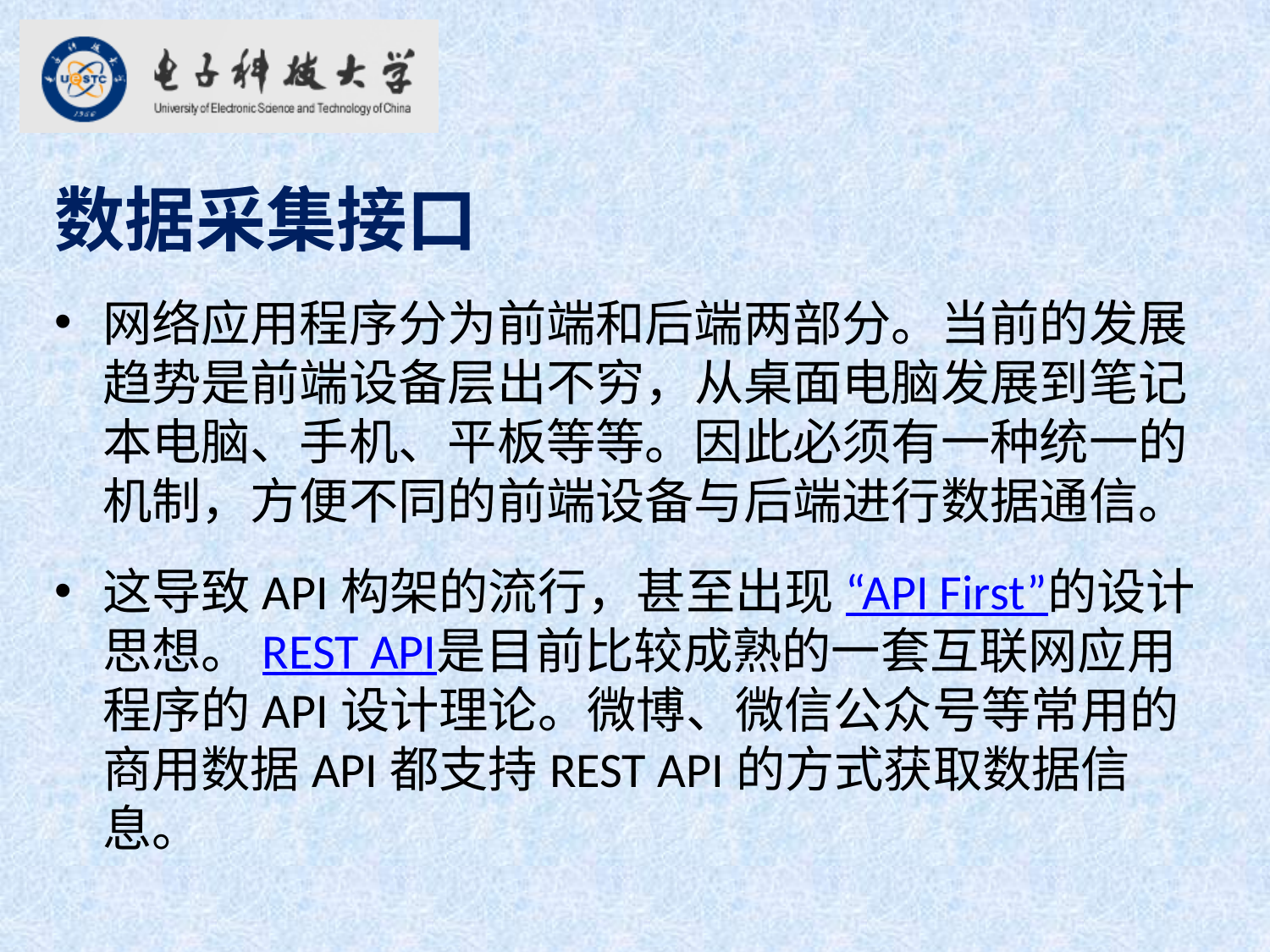

数据采集接口
网络应用程序分为前端和后端两部分。当前的发展趋势是前端设备层出不穷，从桌面电脑发展到笔记本电脑、手机、平板等等。因此必须有一种统一的机制，方便不同的前端设备与后端进行数据通信。
这导致API构架的流行，甚至出现“API First”的设计思想。REST API是目前比较成熟的一套互联网应用程序的API设计理论。微博、微信公众号等常用的商用数据API都支持REST API的方式获取数据信息。